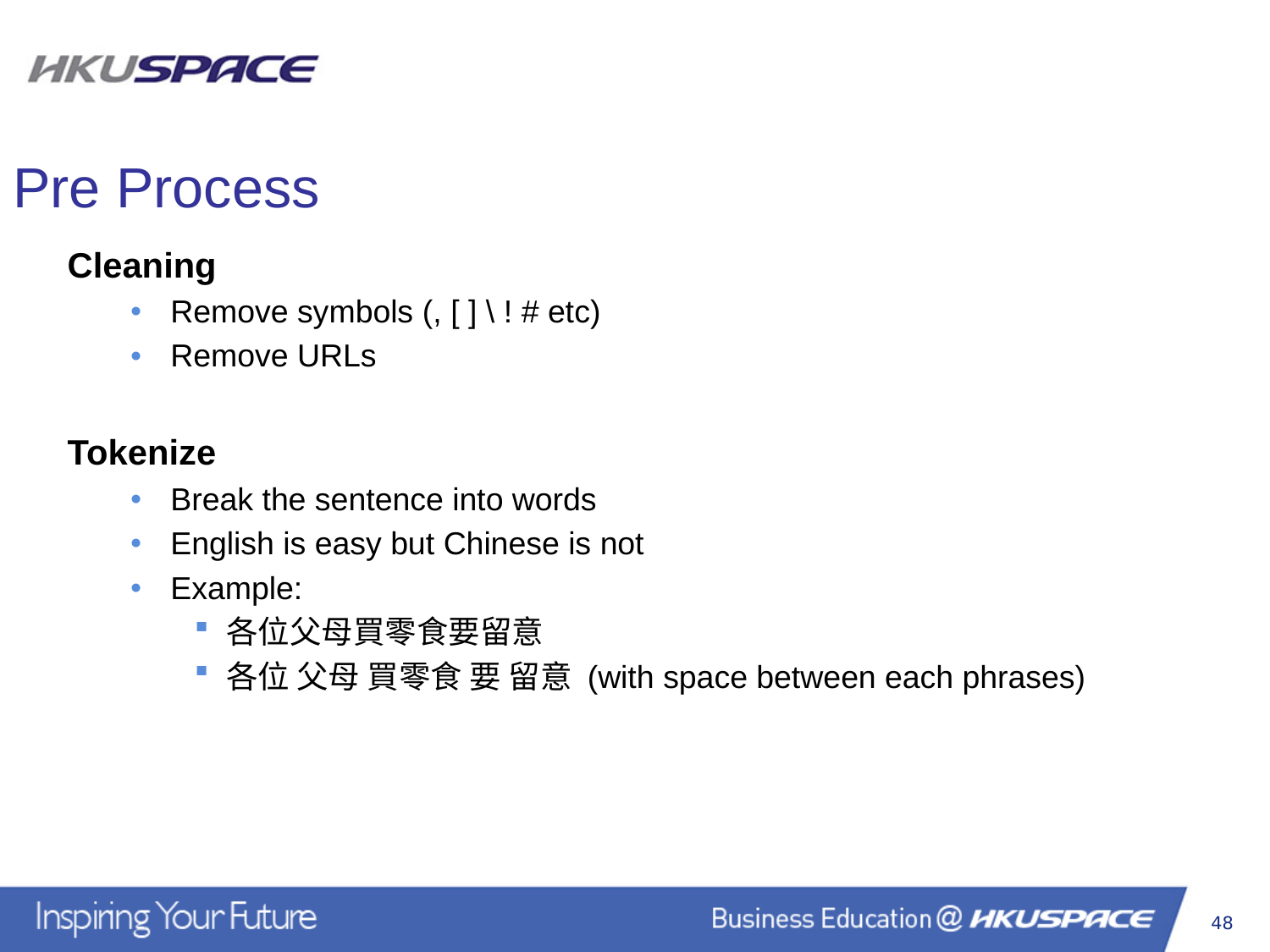

Pre Process
Cleaning
Remove symbols (, [ ] \ ! # etc)
Remove URLs

Tokenize
Break the sentence into words
English is easy but Chinese is not
Example:
各位父母買零食要留意
各位 父母 買零食 要 留意 (with space between each phrases)

48